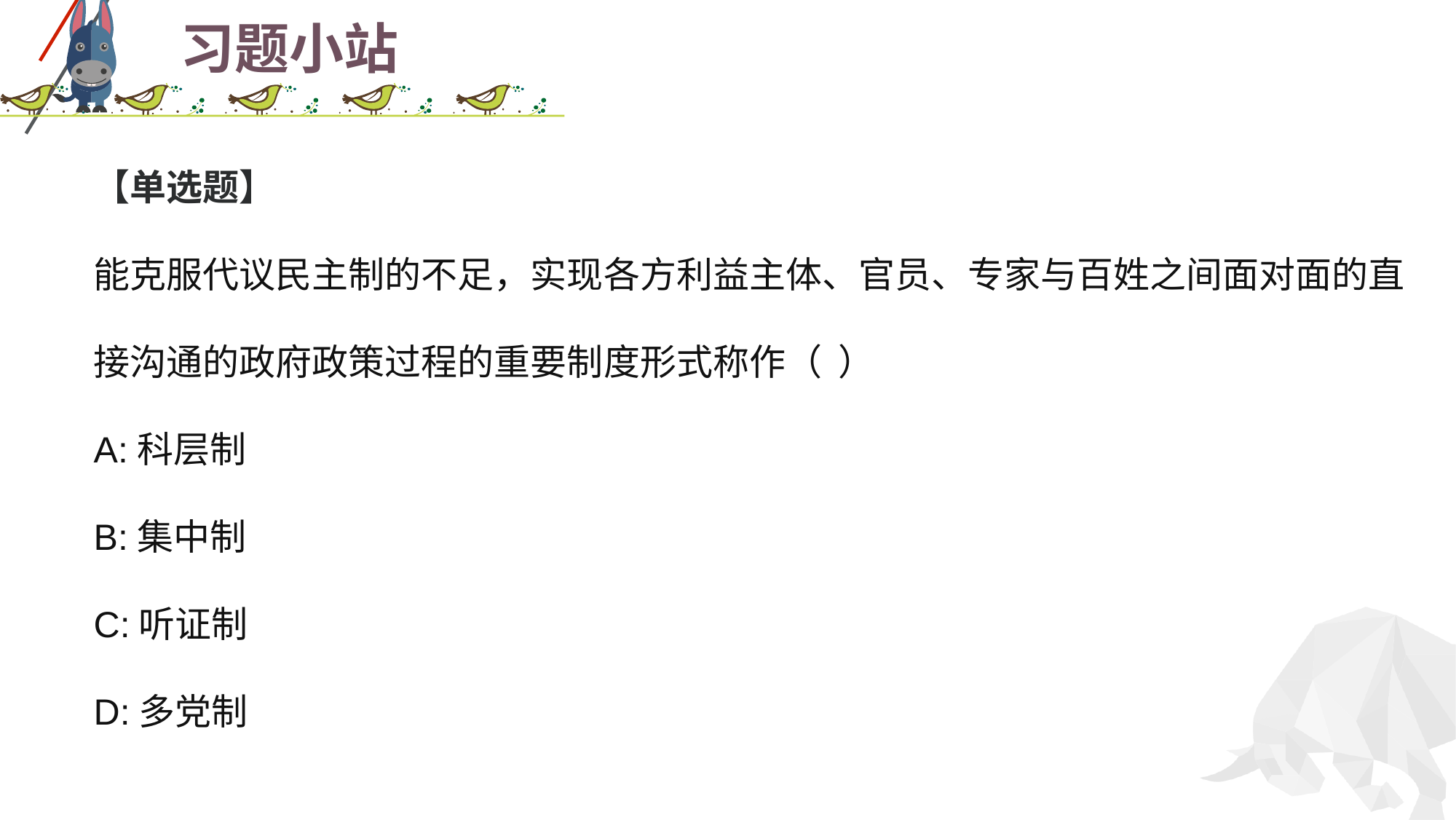

# 习题小站

【单选题】
能克服代议民主制的不足，实现各方利益主体、官员、专家与百姓之间面对面的直接沟通的政府政策过程的重要制度形式称作（  ）
A:科层制
B:集中制
C:听证制
D:多党制